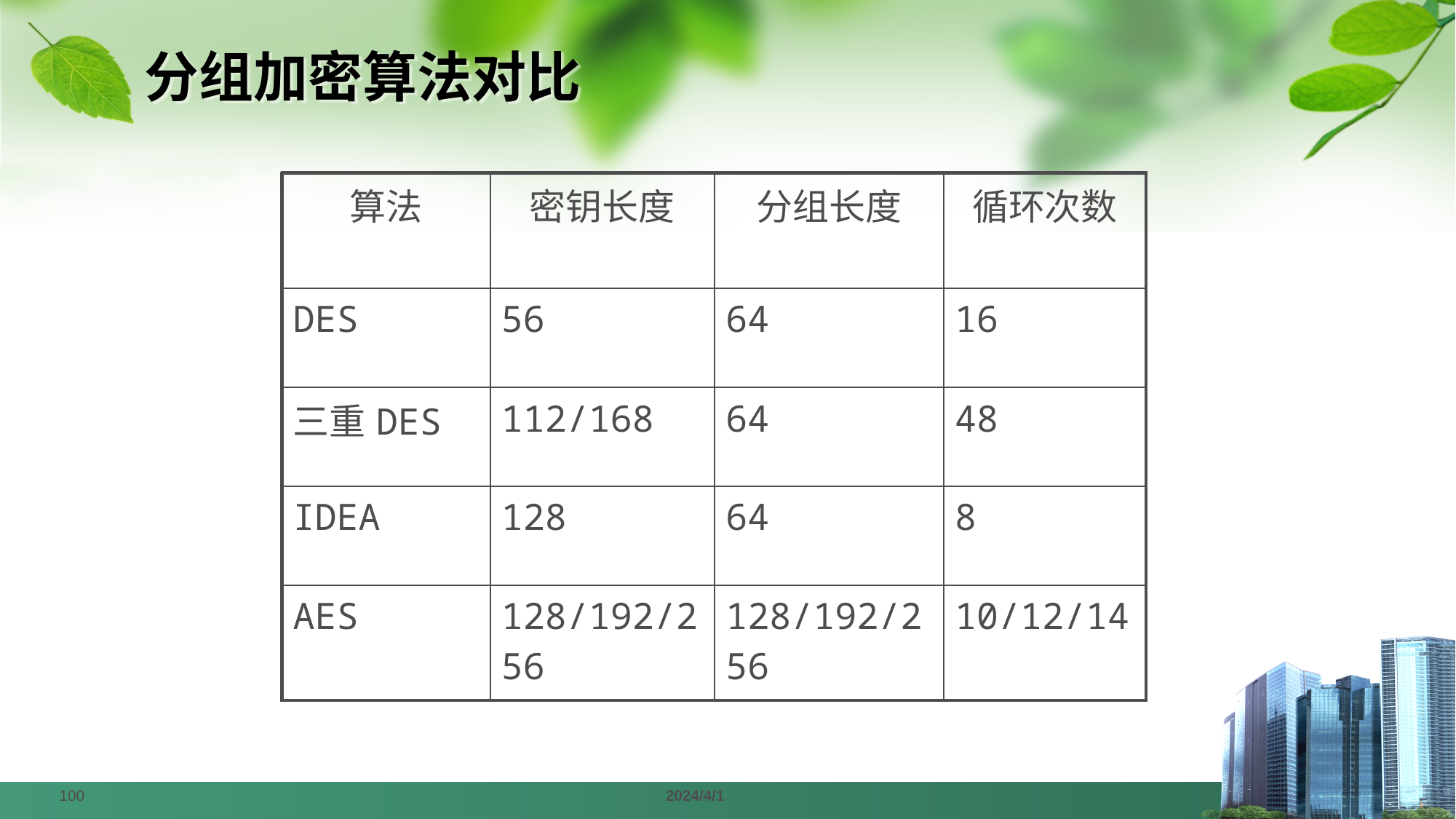

# 分组加密算法对比
| 算法 | 密钥长度 | 分组长度 | 循环次数 |
| --- | --- | --- | --- |
| DES | 56 | 64 | 16 |
| 三重DES | 112/168 | 64 | 48 |
| IDEA | 128 | 64 | 8 |
| AES | 128/192/256 | 128/192/256 | 10/12/14 |
100
2024/4/1